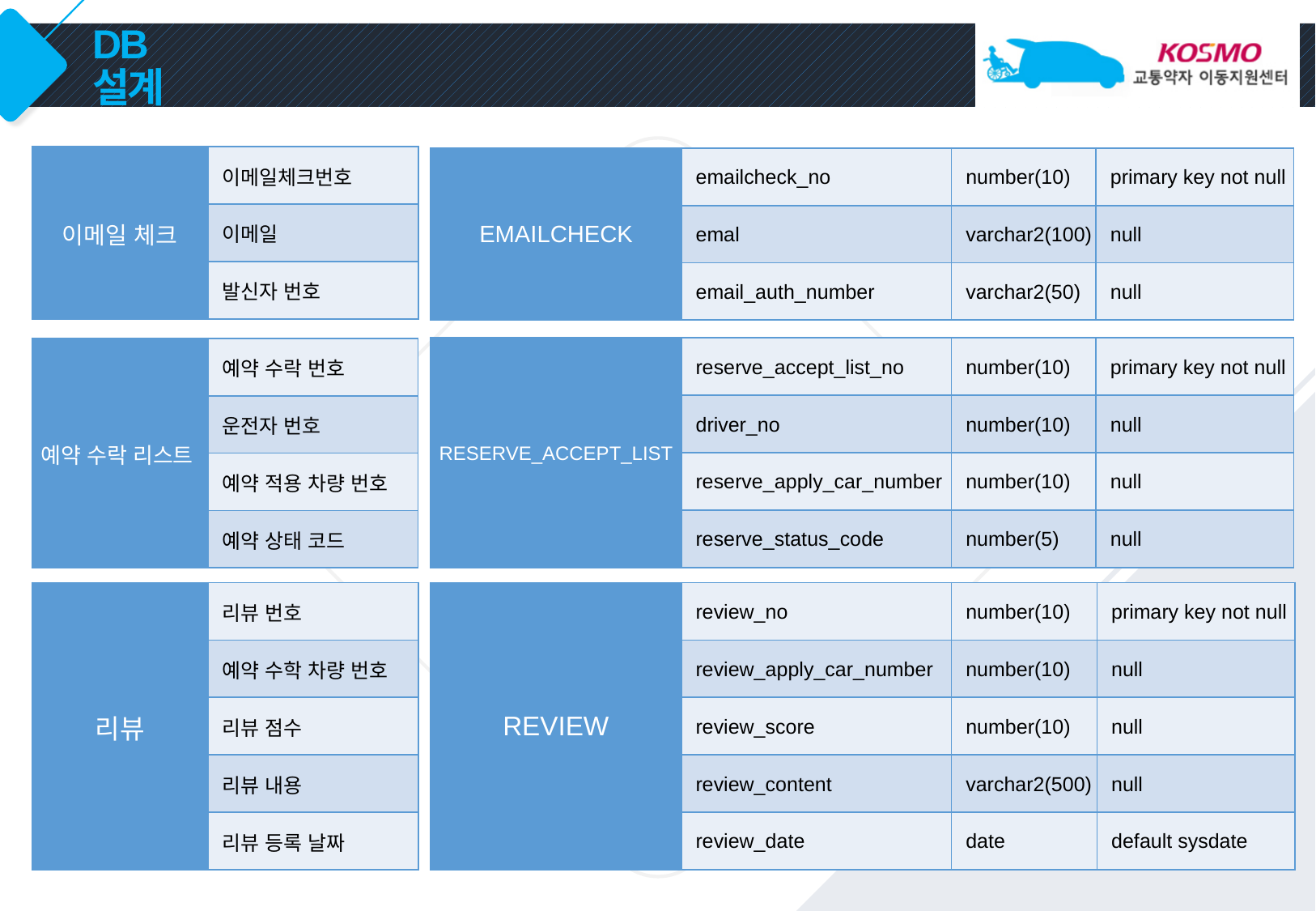

# DB 설계

| 이메일 체크 | 이메일체크번호 |
| --- | --- |
|  | 이메일 |
|  | 발신자 번호 |
| EMAILCHECK | emailcheck\_no | number(10) | primary key not null |
| --- | --- | --- | --- |
|  | emal | varchar2(100) | null |
|  | email\_auth\_number | varchar2(50) | null |
| RESERVE\_ACCEPT\_LIST | reserve\_accept\_list\_no | number(10) | primary key not null |
| --- | --- | --- | --- |
|  | driver\_no | number(10) | null |
|  | reserve\_apply\_car\_number | number(10) | null |
|  | reserve\_status\_code | number(5) | null |
| 예약 수락 리스트 | 예약 수락 번호 |
| --- | --- |
|  | 운전자 번호 |
|  | 예약 적용 차량 번호 |
|  | 예약 상태 코드 |

| 리뷰 | 리뷰 번호 |
| --- | --- |
|  | 예약 수학 차량 번호 |
|  | 리뷰 점수 |
|  | 리뷰 내용 |
|  | 리뷰 등록 날짜 |
| REVIEW | review\_no | number(10) | primary key not null |
| --- | --- | --- | --- |
|  | review\_apply\_car\_number | number(10) | null |
|  | review\_score | number(10) | null |
|  | review\_content | varchar2(500) | null |
|  | review\_date | date | default sysdate |